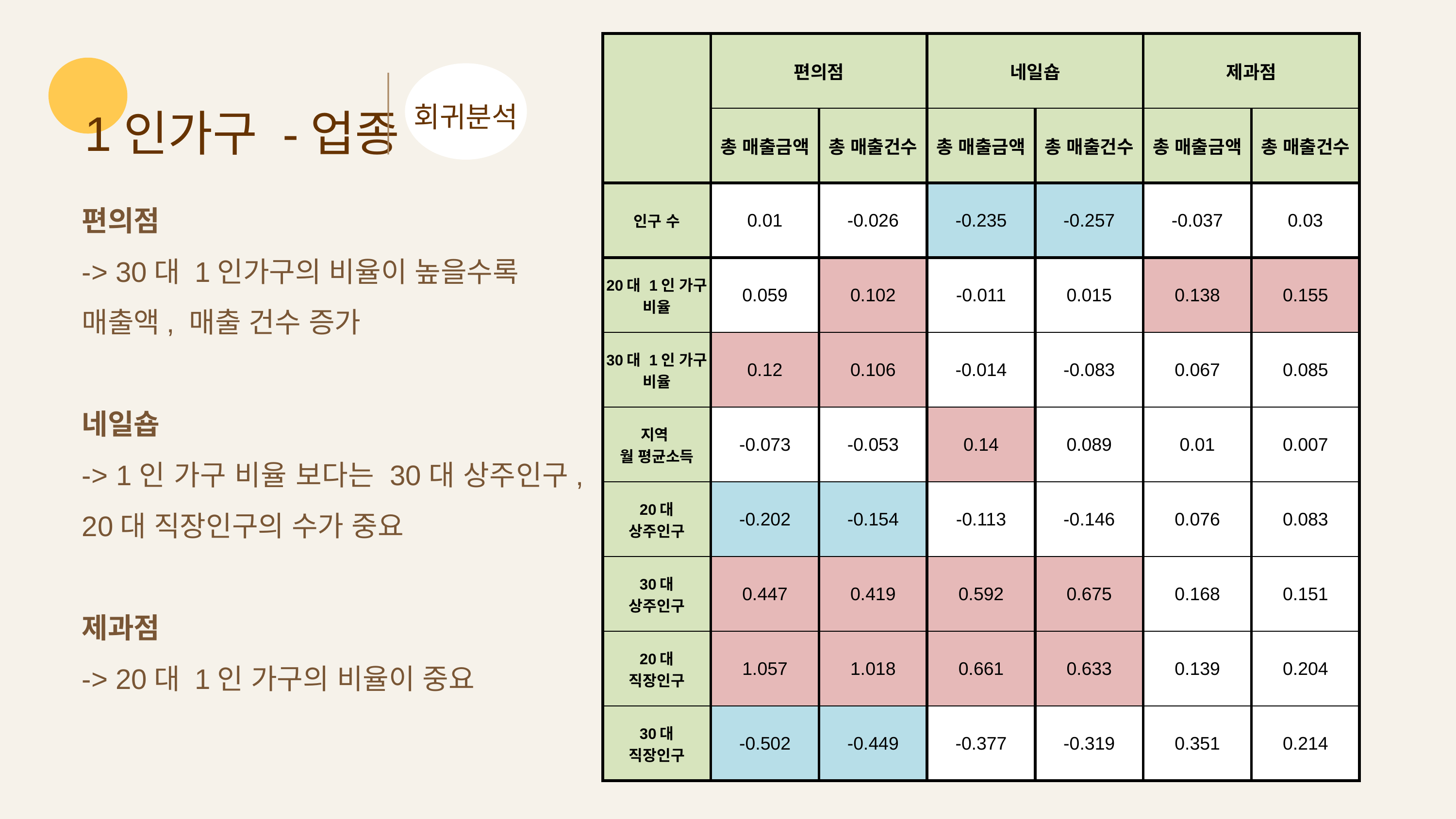

|  | 편의점 |  | 네일숍 |  | 제과점 |  |
| --- | --- | --- | --- | --- | --- | --- |
|  | 총 매출금액 | 총 매출건수 | 총 매출금액 | 총 매출건수 | 총 매출금액 | 총 매출건수 |
| 인구 수 | 0.01 | -0.026 | -0.235 | -0.257 | -0.037 | 0.03 |
| 20대 1인 가구 비율 | 0.059 | 0.102 | -0.011 | 0.015 | 0.138 | 0.155 |
| 30대 1인 가구 비율 | 0.12 | 0.106 | -0.014 | -0.083 | 0.067 | 0.085 |
| 지역 월 평균소득 | -0.073 | -0.053 | 0.14 | 0.089 | 0.01 | 0.007 |
| 20대 상주인구 | -0.202 | -0.154 | -0.113 | -0.146 | 0.076 | 0.083 |
| 30대 상주인구 | 0.447 | 0.419 | 0.592 | 0.675 | 0.168 | 0.151 |
| 20대 직장인구 | 1.057 | 1.018 | 0.661 | 0.633 | 0.139 | 0.204 |
| 30대 직장인구 | -0.502 | -0.449 | -0.377 | -0.319 | 0.351 | 0.214 |

1인가구 -업종

회귀분석
편의점
-> 30대 1인가구의 비율이 높을수록
매출액, 매출 건수 증가

네일숍
-> 1인 가구 비율 보다는 30대 상주인구, 20대 직장인구의 수가 중요

제과점
-> 20대 1인 가구의 비율이 중요